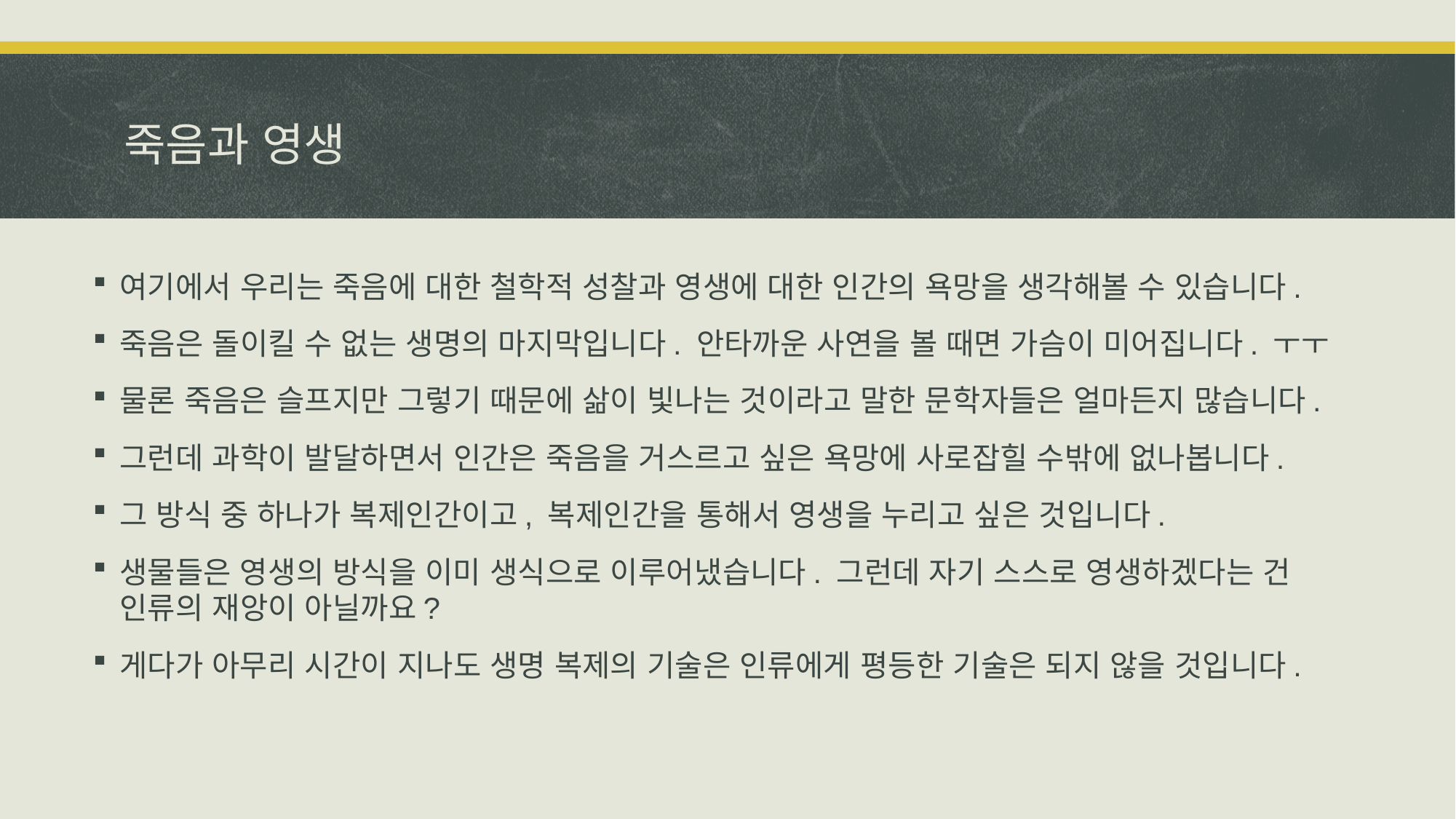

# 죽음과 영생
여기에서 우리는 죽음에 대한 철학적 성찰과 영생에 대한 인간의 욕망을 생각해볼 수 있습니다.
죽음은 돌이킬 수 없는 생명의 마지막입니다. 안타까운 사연을 볼 때면 가슴이 미어집니다. ㅜㅜ
물론 죽음은 슬프지만 그렇기 때문에 삶이 빛나는 것이라고 말한 문학자들은 얼마든지 많습니다.
그런데 과학이 발달하면서 인간은 죽음을 거스르고 싶은 욕망에 사로잡힐 수밖에 없나봅니다.
그 방식 중 하나가 복제인간이고, 복제인간을 통해서 영생을 누리고 싶은 것입니다.
생물들은 영생의 방식을 이미 생식으로 이루어냈습니다. 그런데 자기 스스로 영생하겠다는 건 인류의 재앙이 아닐까요?
게다가 아무리 시간이 지나도 생명 복제의 기술은 인류에게 평등한 기술은 되지 않을 것입니다.